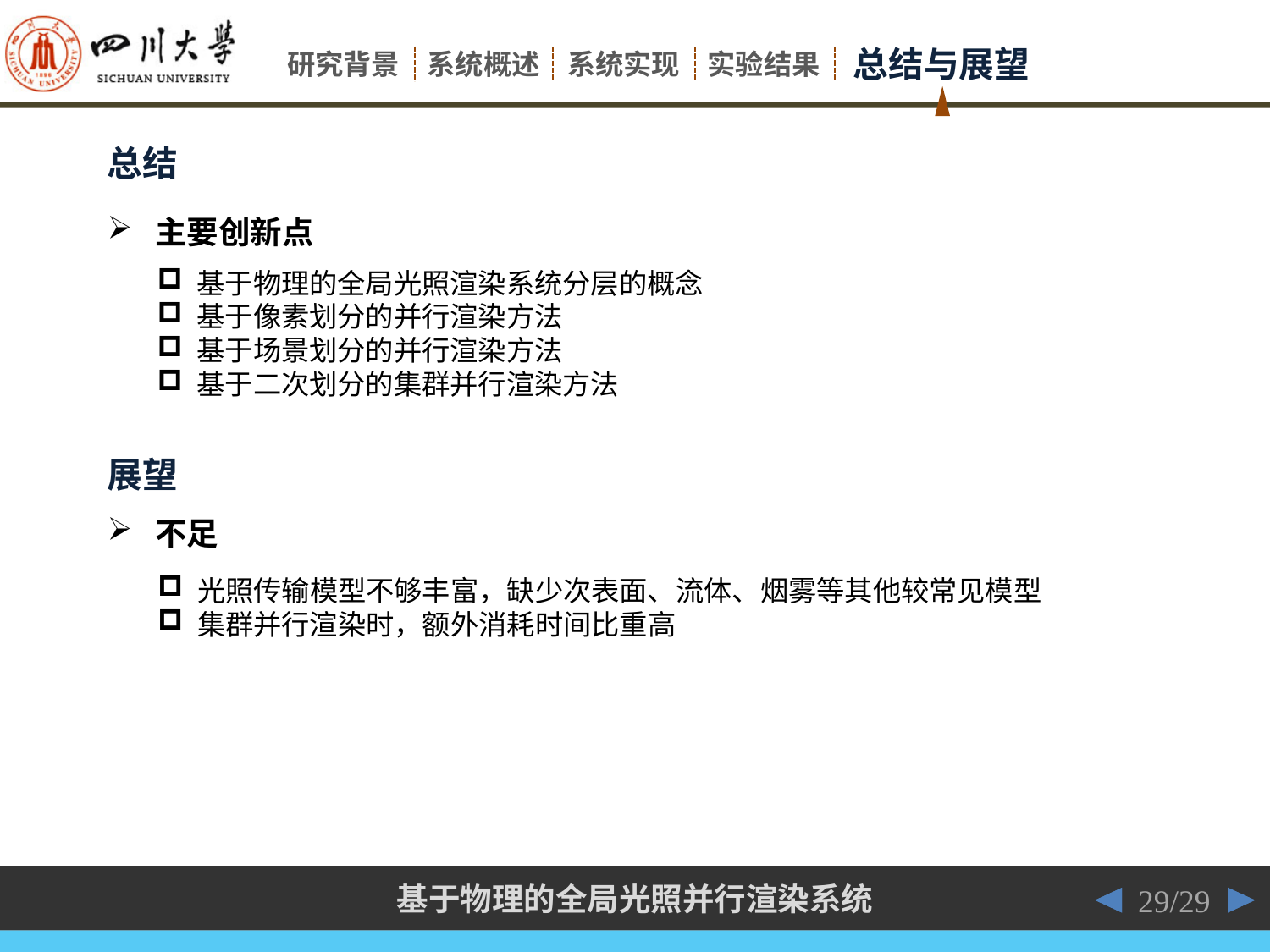

总结
主要创新点
基于物理的全局光照渲染系统分层的概念
基于像素划分的并行渲染方法
基于场景划分的并行渲染方法
基于二次划分的集群并行渲染方法
展望
不足
光照传输模型不够丰富，缺少次表面、流体、烟雾等其他较常见模型
集群并行渲染时，额外消耗时间比重高
29/29